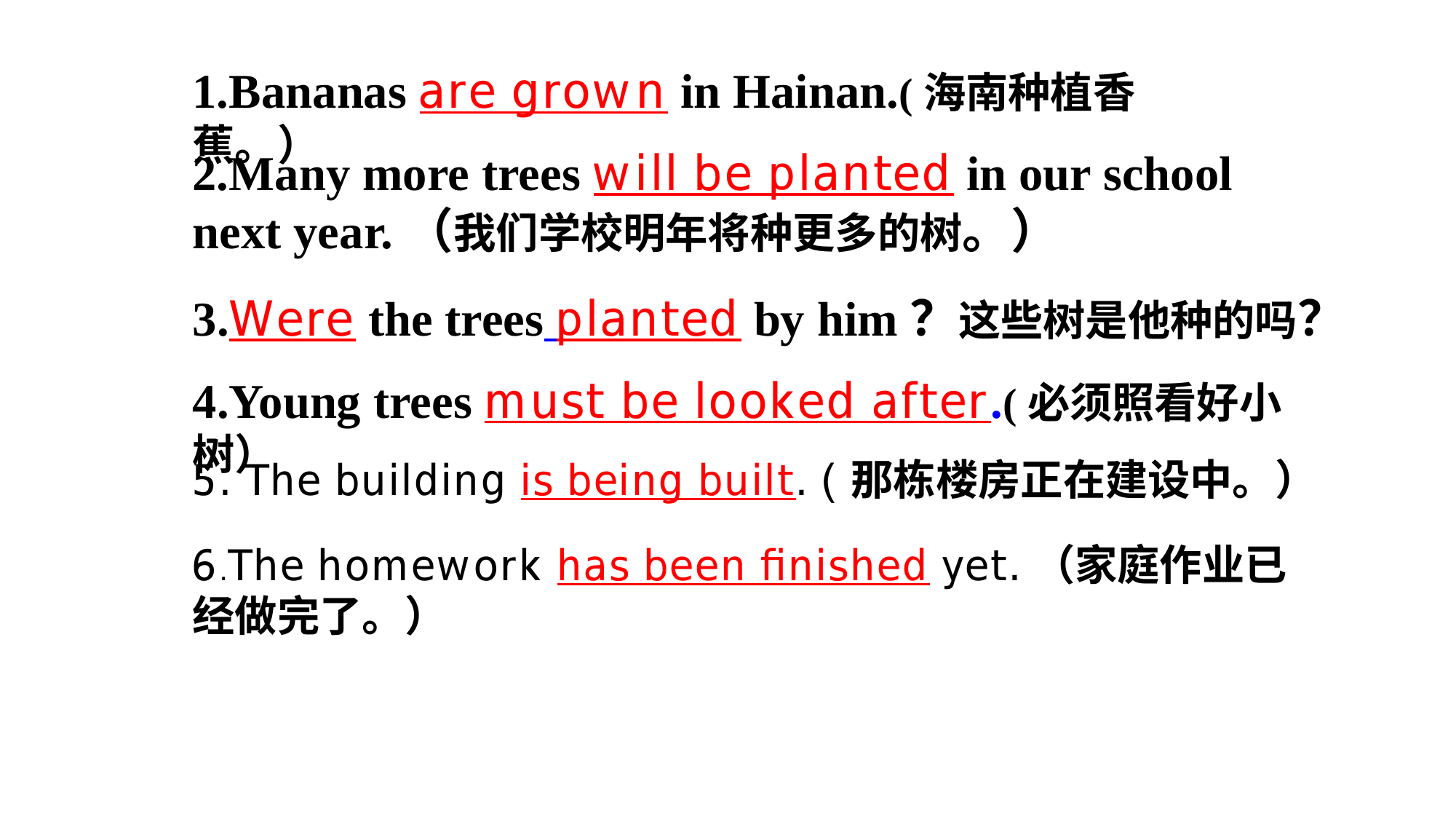

1.Bananas are grown in Hainan.(海南种植香蕉。）
2.Many more trees will be planted in our school   next year.（我们学校明年将种更多的树。）
3.Were the trees planted by him？这些树是他种的吗？
4.Young trees must be looked after.(必须照看好小树）
5. The building is being built. (那栋楼房正在建设中。）
6.The homework has been finished yet.（家庭作业已经做完了。）